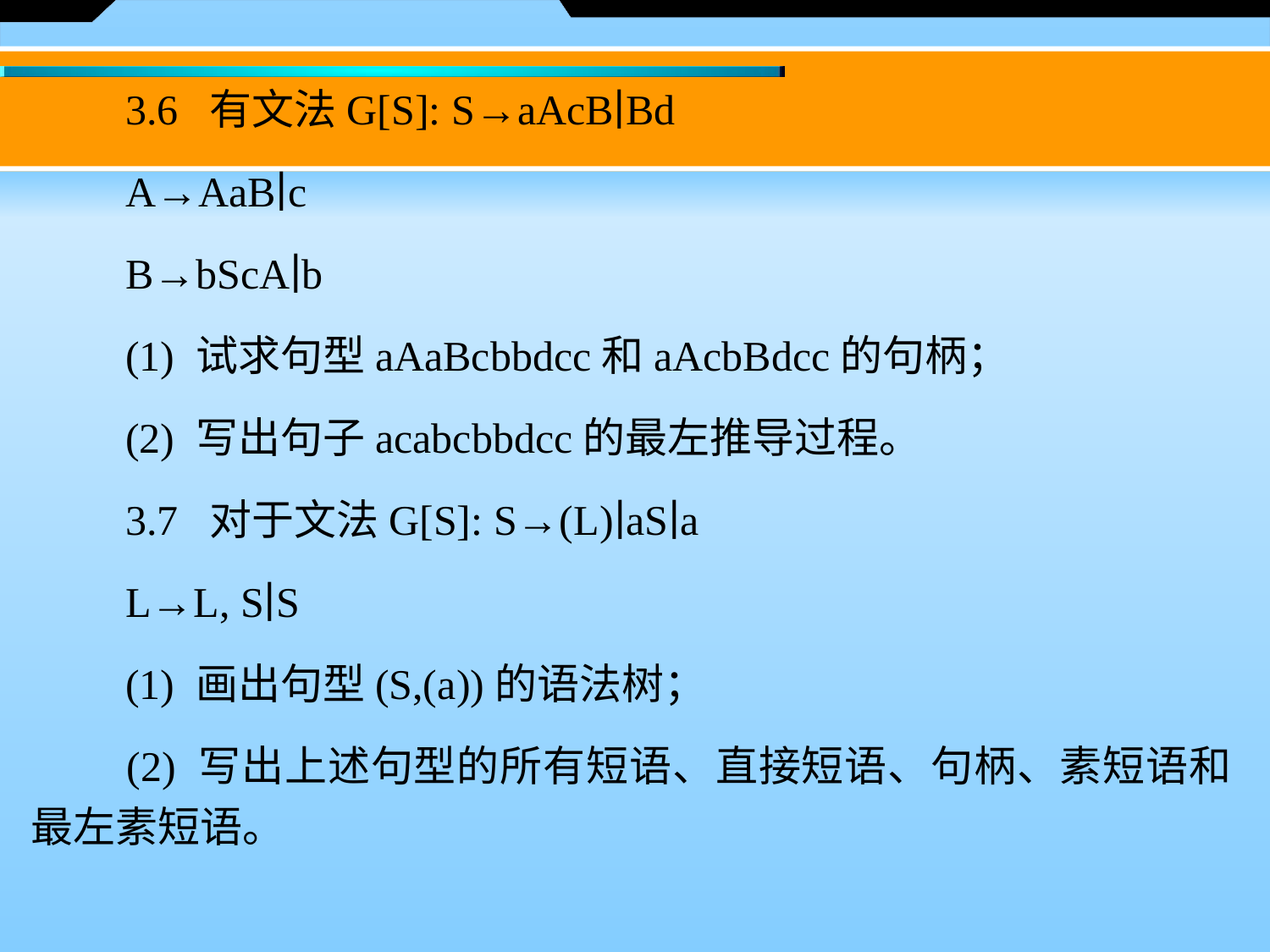

3.6  有文法G[S]: S→aAcB∣Bd
　　A→AaB∣c
　　B→bScA∣b
　　(1) 试求句型aAaBcbbdcc和aAcbBdcc的句柄；
　　(2) 写出句子acabcbbdcc的最左推导过程。
　　3.7  对于文法G[S]: S→(L)∣aS∣a
　　L→L, S∣S
　　(1) 画出句型(S,(a))的语法树；
　　(2) 写出上述句型的所有短语、直接短语、句柄、素短语和最左素短语。